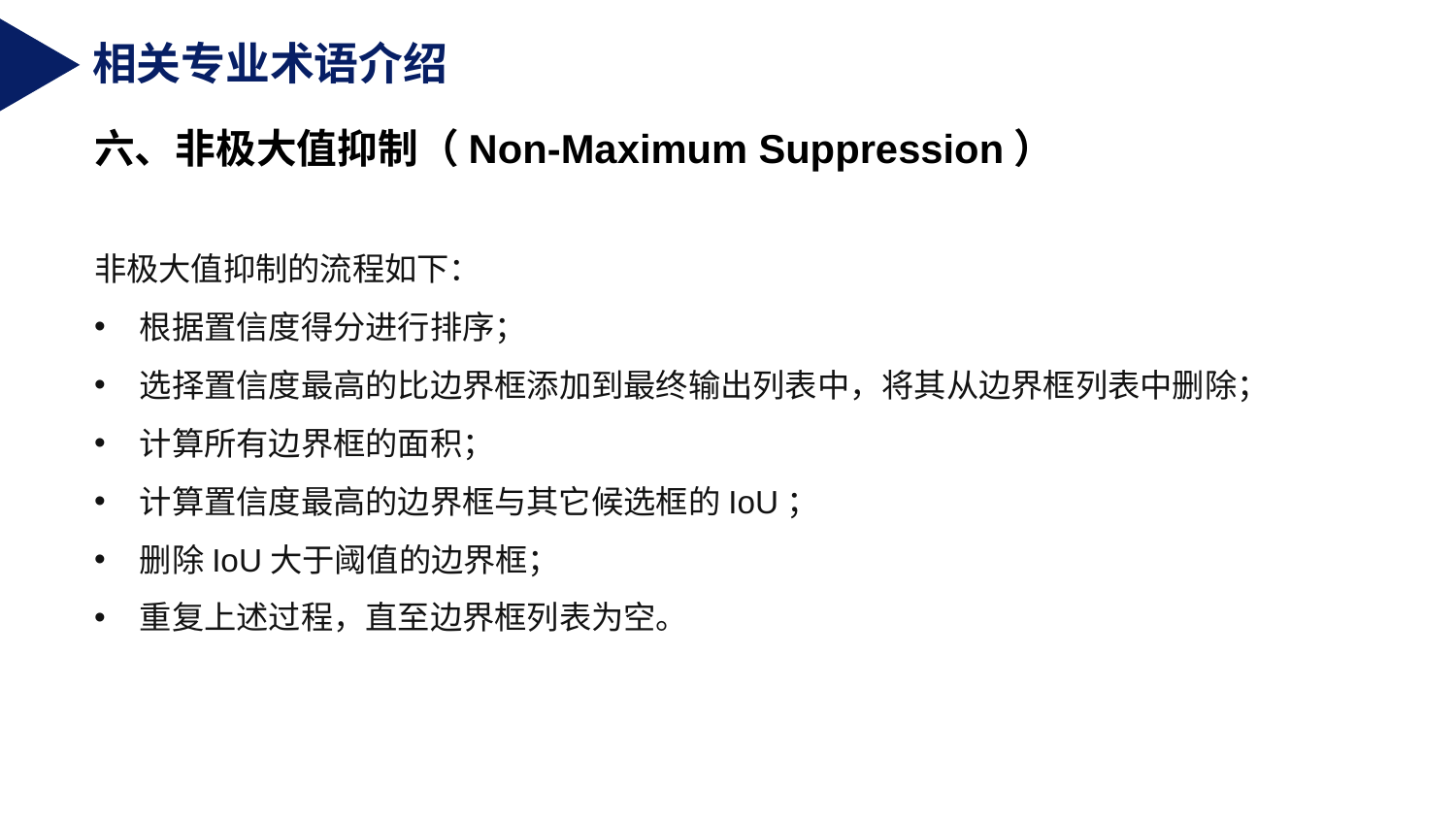

相关专业术语介绍
六、非极大值抑制（Non-Maximum Suppression）

非极大值抑制的流程如下：
根据置信度得分进行排序；
选择置信度最高的比边界框添加到最终输出列表中，将其从边界框列表中删除；
计算所有边界框的面积；
计算置信度最高的边界框与其它候选框的IoU；
删除IoU大于阈值的边界框；
重复上述过程，直至边界框列表为空。